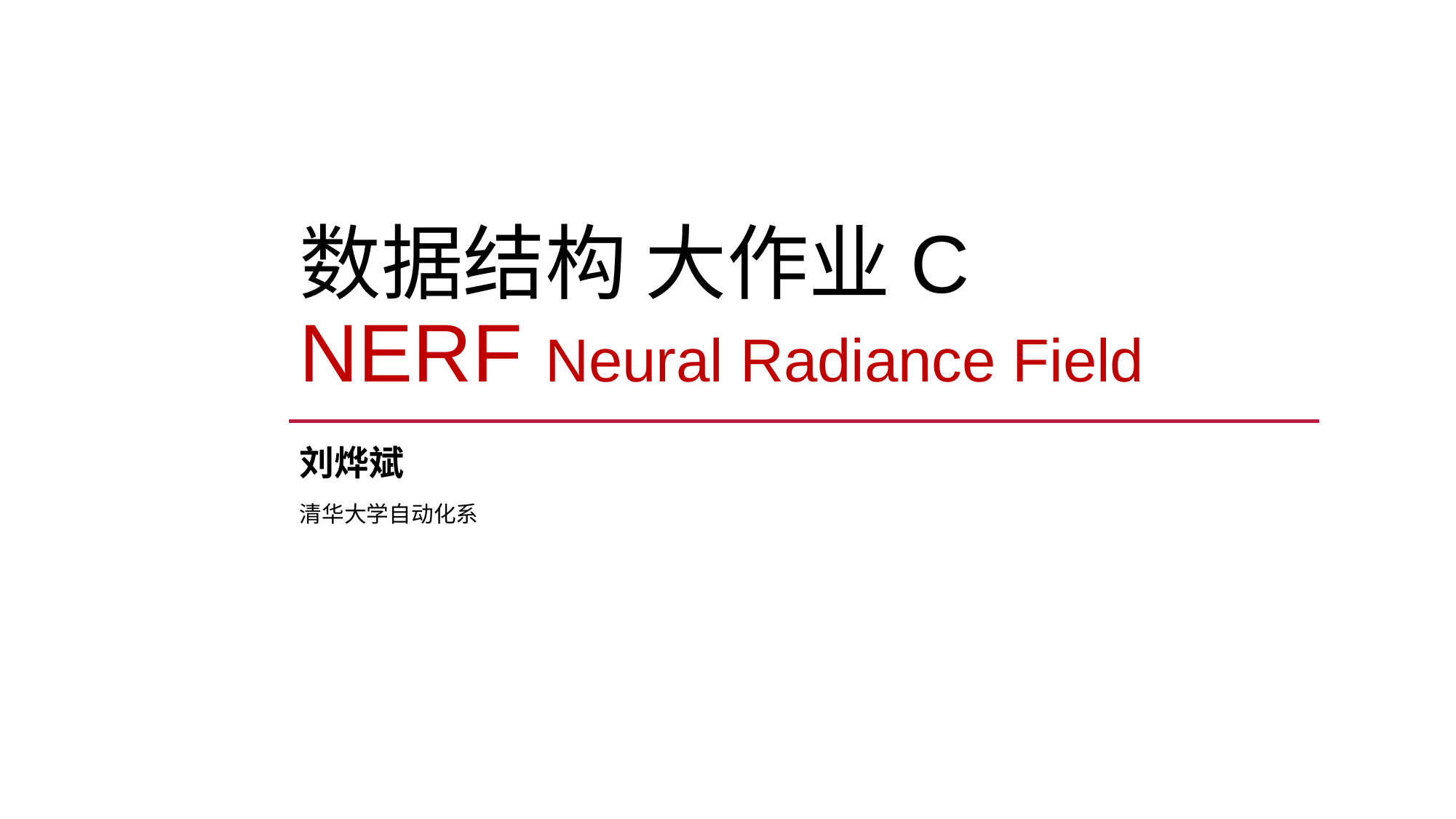

# 数据结构 大作业C NeRF Neural Radiance Field
刘烨斌
清华大学自动化系